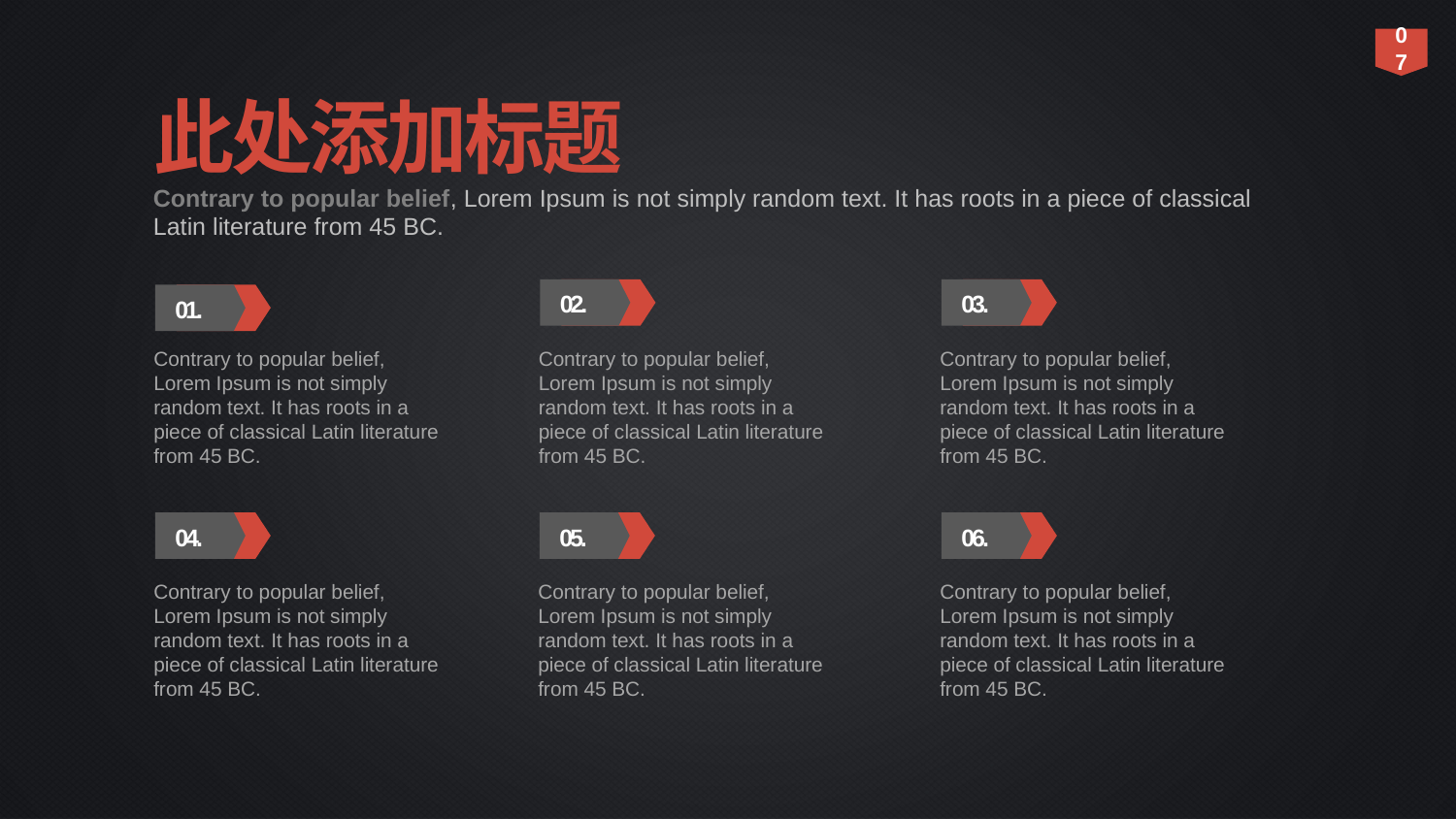

07
此处添加标题
Contrary to popular belief, Lorem Ipsum is not simply random text. It has roots in a piece of classical Latin literature from 45 BC.

02.

03.

01.
Contrary to popular belief, Lorem Ipsum is not simply random text. It has roots in a piece of classical Latin literature from 45 BC.
Contrary to popular belief, Lorem Ipsum is not simply random text. It has roots in a piece of classical Latin literature from 45 BC.
Contrary to popular belief, Lorem Ipsum is not simply random text. It has roots in a piece of classical Latin literature from 45 BC.

04.

05.

06.
Contrary to popular belief, Lorem Ipsum is not simply random text. It has roots in a piece of classical Latin literature from 45 BC.
Contrary to popular belief, Lorem Ipsum is not simply random text. It has roots in a piece of classical Latin literature from 45 BC.
Contrary to popular belief, Lorem Ipsum is not simply random text. It has roots in a piece of classical Latin literature from 45 BC.